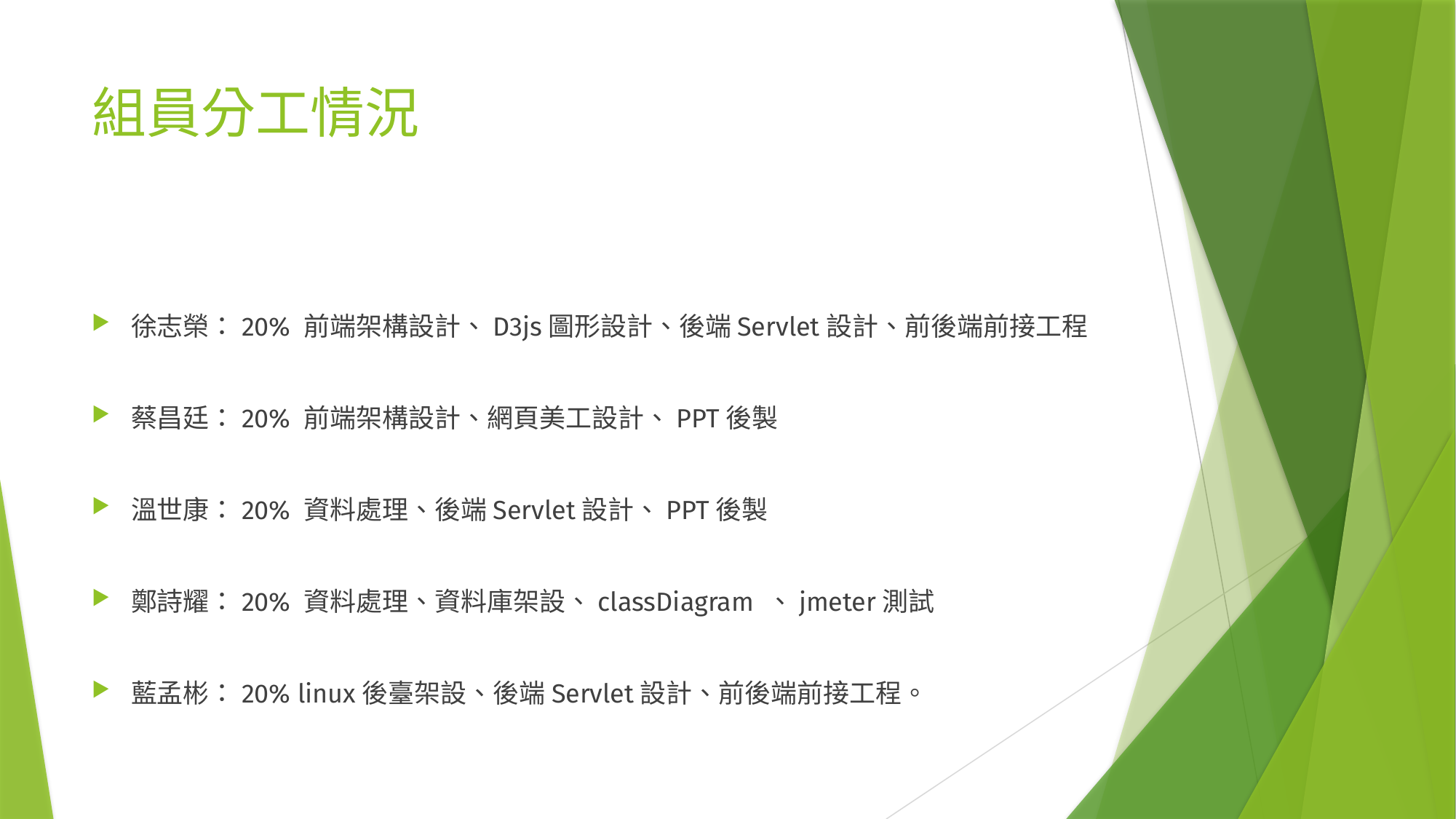

# 組員分工情況

徐志榮：20% 前端架構設計、D3js圖形設計、後端Servlet設計、前後端前接工程

蔡昌廷：20% 前端架構設計、網頁美工設計、PPT後製

溫世康：20% 資料處理、後端Servlet設計、PPT後製

鄭詩耀：20% 資料處理、資料庫架設、classDiagram 、jmeter測試

藍孟彬：20% linux後臺架設、後端Servlet設計、前後端前接工程。